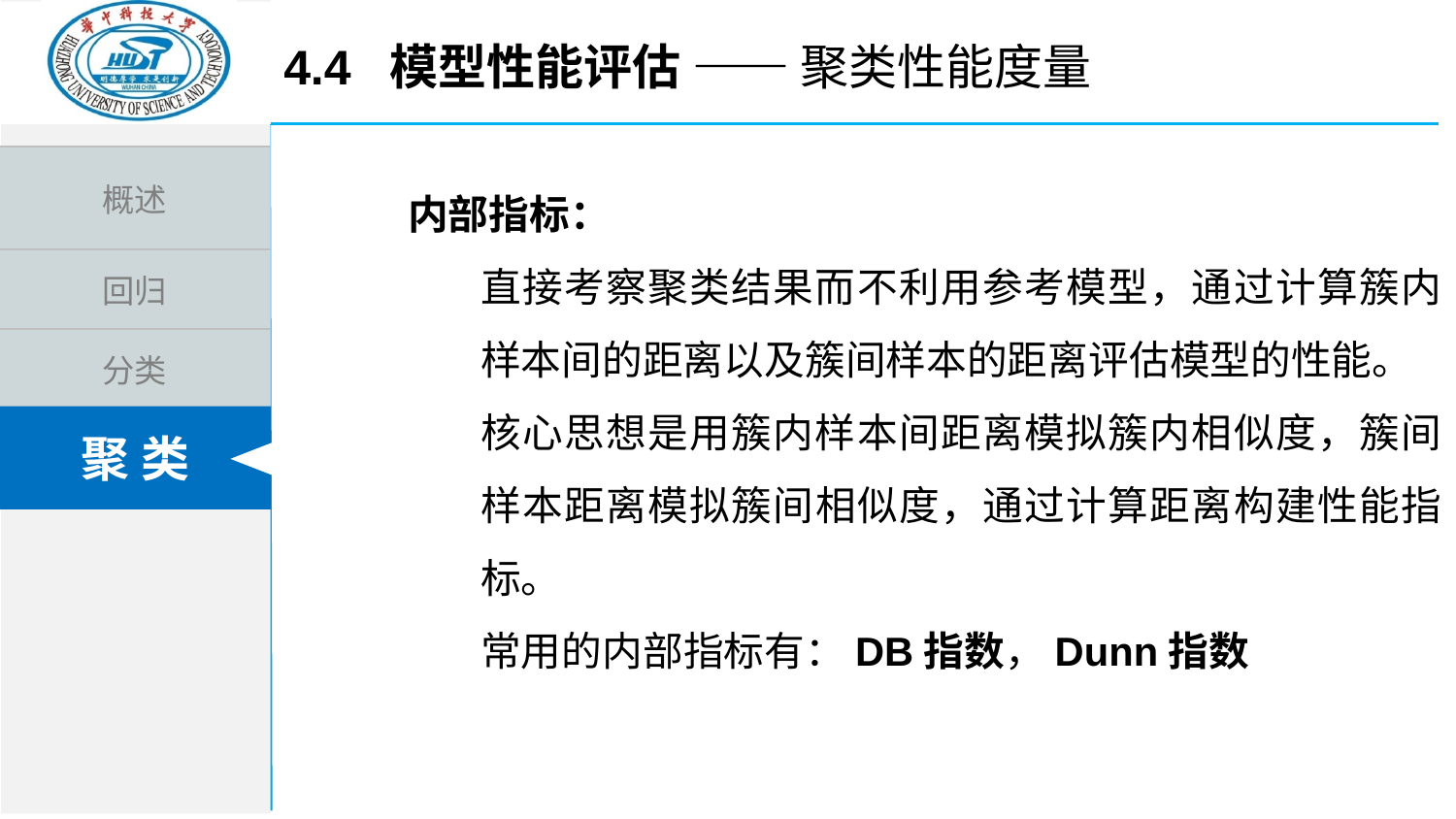

4.4  模型性能评估 —— 聚类性能度量
内部指标：
直接考察聚类结果而不利用参考模型，通过计算簇内样本间的距离以及簇间样本的距离评估模型的性能。
核心思想是用簇内样本间距离模拟簇内相似度，簇间样本距离模拟簇间相似度，通过计算距离构建性能指标。
常用的内部指标有：DB指数，Dunn指数